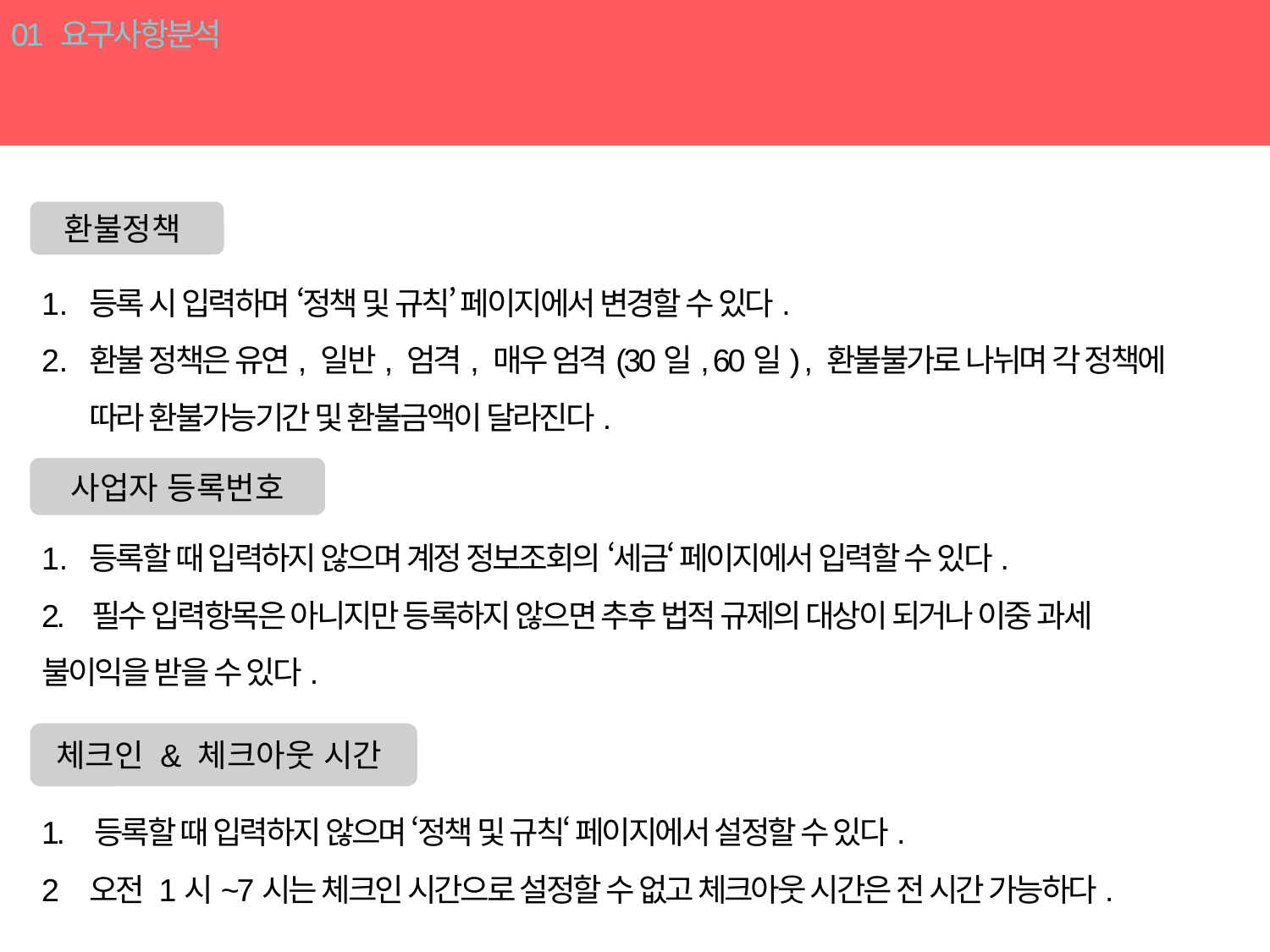

01 요구사항분석
숙소
환불정책
등록 시 입력하며 ‘정책 및 규칙’ 페이지에서 변경할 수 있다.
환불 정책은 유연, 일반, 엄격, 매우 엄격(30일, 60일) , 환불불가로 나뉘며 각 정책에 따라 환불가능기간 및 환불금액이 달라진다.
사업자 등록번호
등록할 때 입력하지 않으며 계정 정보조회의 ‘세금‘ 페이지에서 입력할 수 있다.
2.   필수 입력항목은 아니지만 등록하지 않으면 추후 법적 규제의 대상이 되거나 이중 과세 불이익을 받을 수 있다.
체크인 & 체크아웃 시간
1.   등록할 때 입력하지 않으며 ‘정책 및 규칙‘ 페이지에서 설정할 수 있다.
오전 1시~7시는 체크인 시간으로 설정할 수 없고 체크아웃 시간은 전 시간 가능하다.